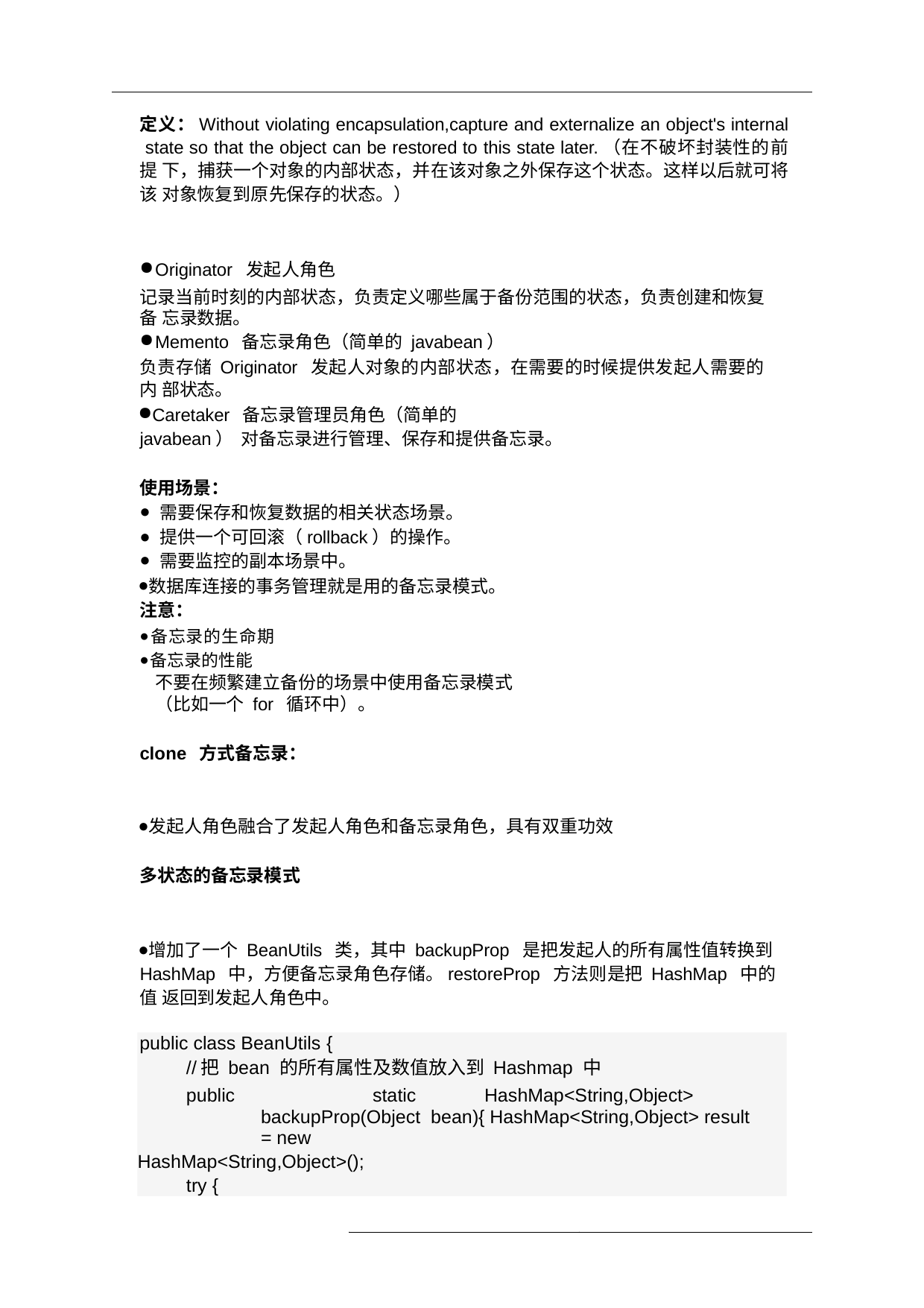

定义：Without violating encapsulation,capture and externalize an object's internal  state so that the object can be restored to this state later.（在不破坏封装性的前提 下，捕获一个对象的内部状态，并在该对象之外保存这个状态。这样以后就可将该 对象恢复到原先保存的状态。）

Originator 发起人角色
记录当前时刻的内部状态，负责定义哪些属于备份范围的状态，负责创建和恢复备 忘录数据。
Memento 备忘录角色（简单的 javabean）
负责存储 Originator 发起人对象的内部状态，在需要的时候提供发起人需要的内 部状态。
Caretaker 备忘录管理员角色（简单的 javabean）  对备忘录进行管理、保存和提供备忘录。

使用场景：
需要保存和恢复数据的相关状态场景。
提供一个可回滚（rollback）的操作。
需要监控的副本场景中。
数据库连接的事务管理就是用的备忘录模式。 注意：
备忘录的生命期
备忘录的性能
不要在频繁建立备份的场景中使用备忘录模式（比如一个 for 循环中）。

clone 方式备忘录：

发起人角色融合了发起人角色和备忘录角色，具有双重功效 多状态的备忘录模式

增加了一个 BeanUtils 类，其中 backupProp 是把发起人的所有属性值转换到 HashMap 中，方便备忘录角色存储。restoreProp 方法则是把 HashMap 中的值 返回到发起人角色中。

BeanUtil 工具类代码：
public class BeanUtils {
//把 bean 的所有属性及数值放入到 Hashmap 中
public		static	HashMap<String,Object>	backupProp(Object  bean){ HashMap<String,Object> result = new
HashMap<String,Object>();
try {